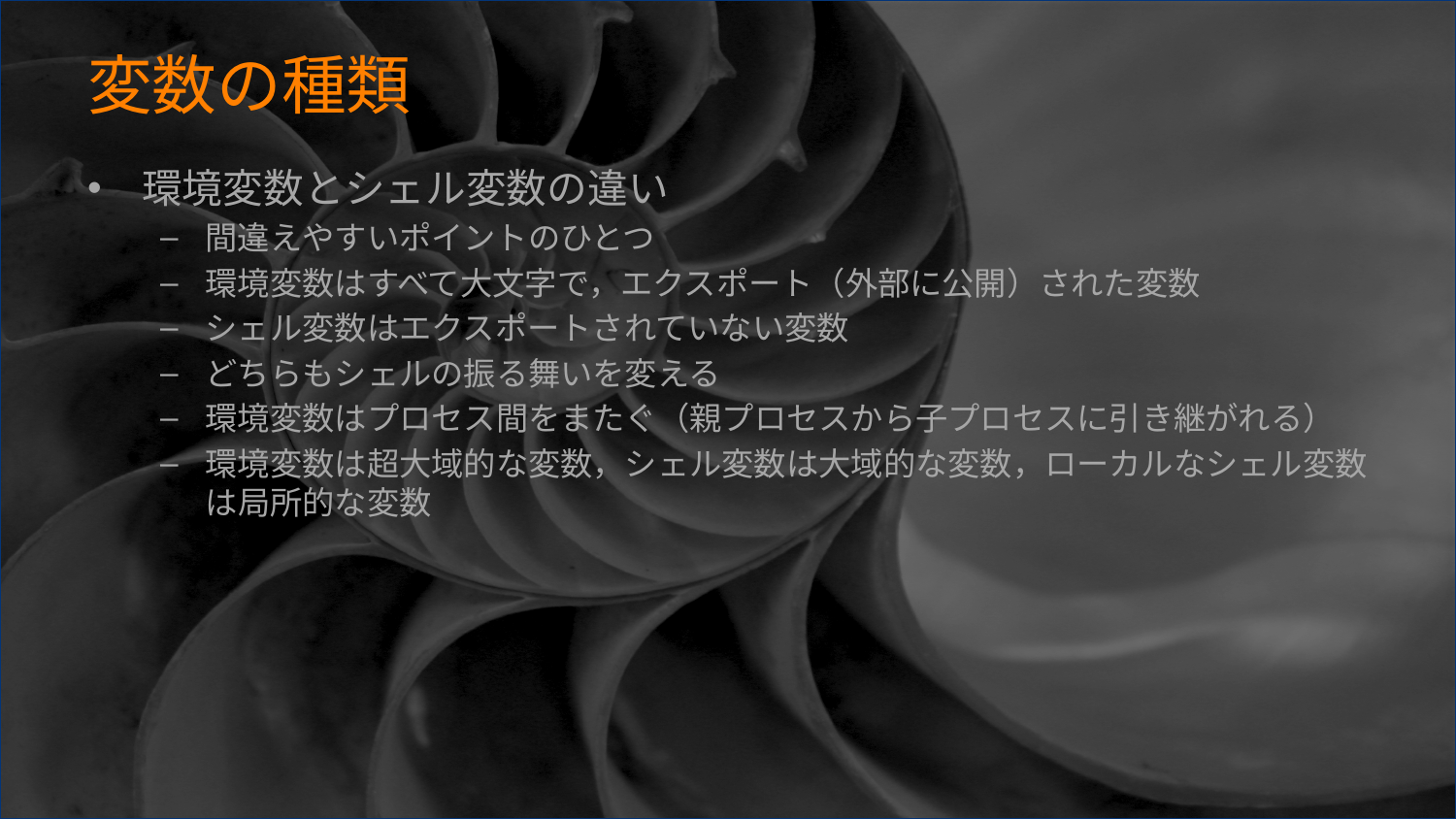

# 変数の種類
環境変数とシェル変数の違い
間違えやすいポイントのひとつ
環境変数はすべて大文字で，エクスポート（外部に公開）された変数
シェル変数はエクスポートされていない変数
どちらもシェルの振る舞いを変える
環境変数はプロセス間をまたぐ（親プロセスから子プロセスに引き継がれる）
環境変数は超大域的な変数，シェル変数は大域的な変数，ローカルなシェル変数は局所的な変数